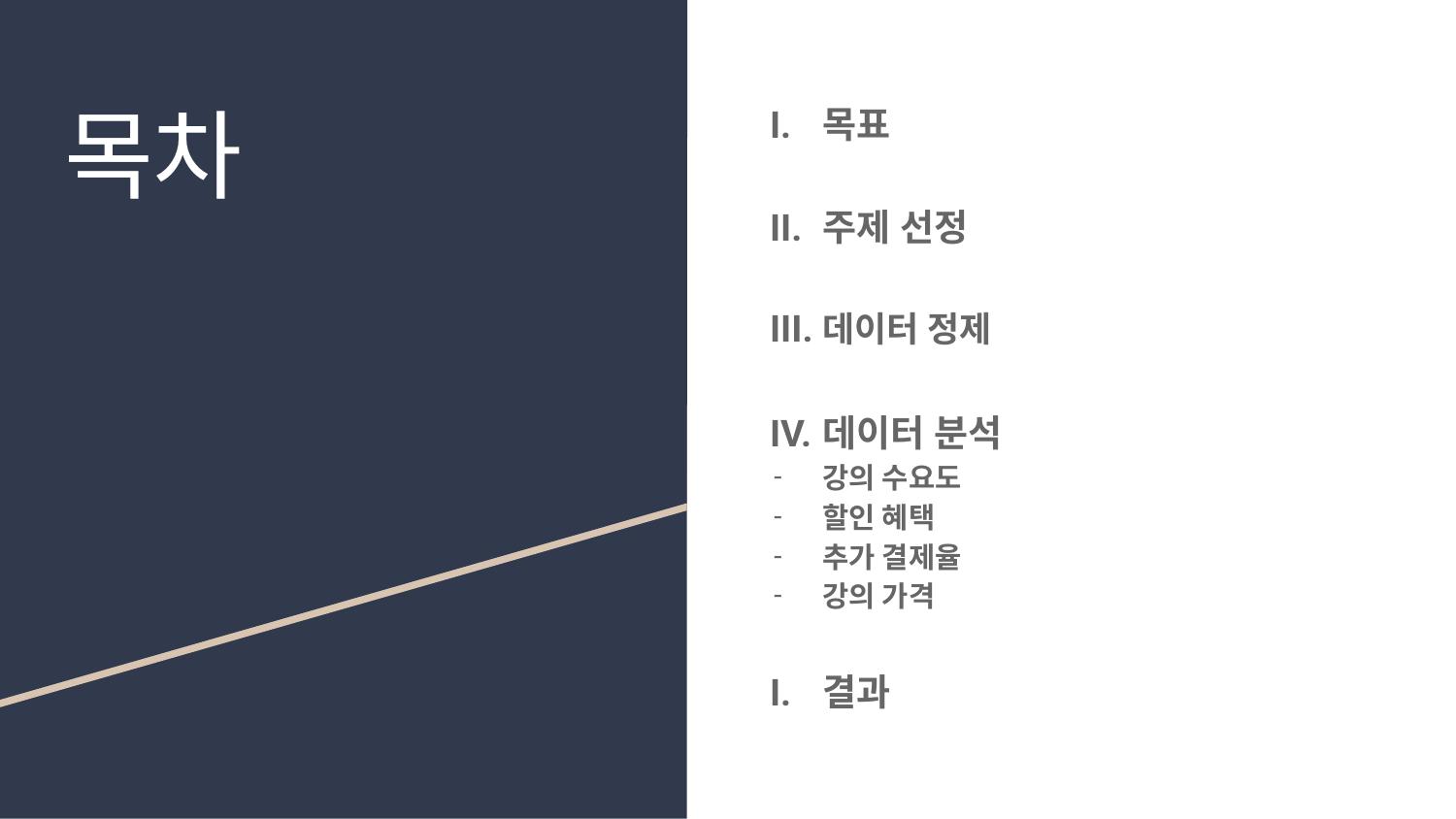

# 목차

목표

주제 선정

데이터 정제

데이터 분석
강의 수요도
할인 혜택
추가 결제율
강의 가격

결과